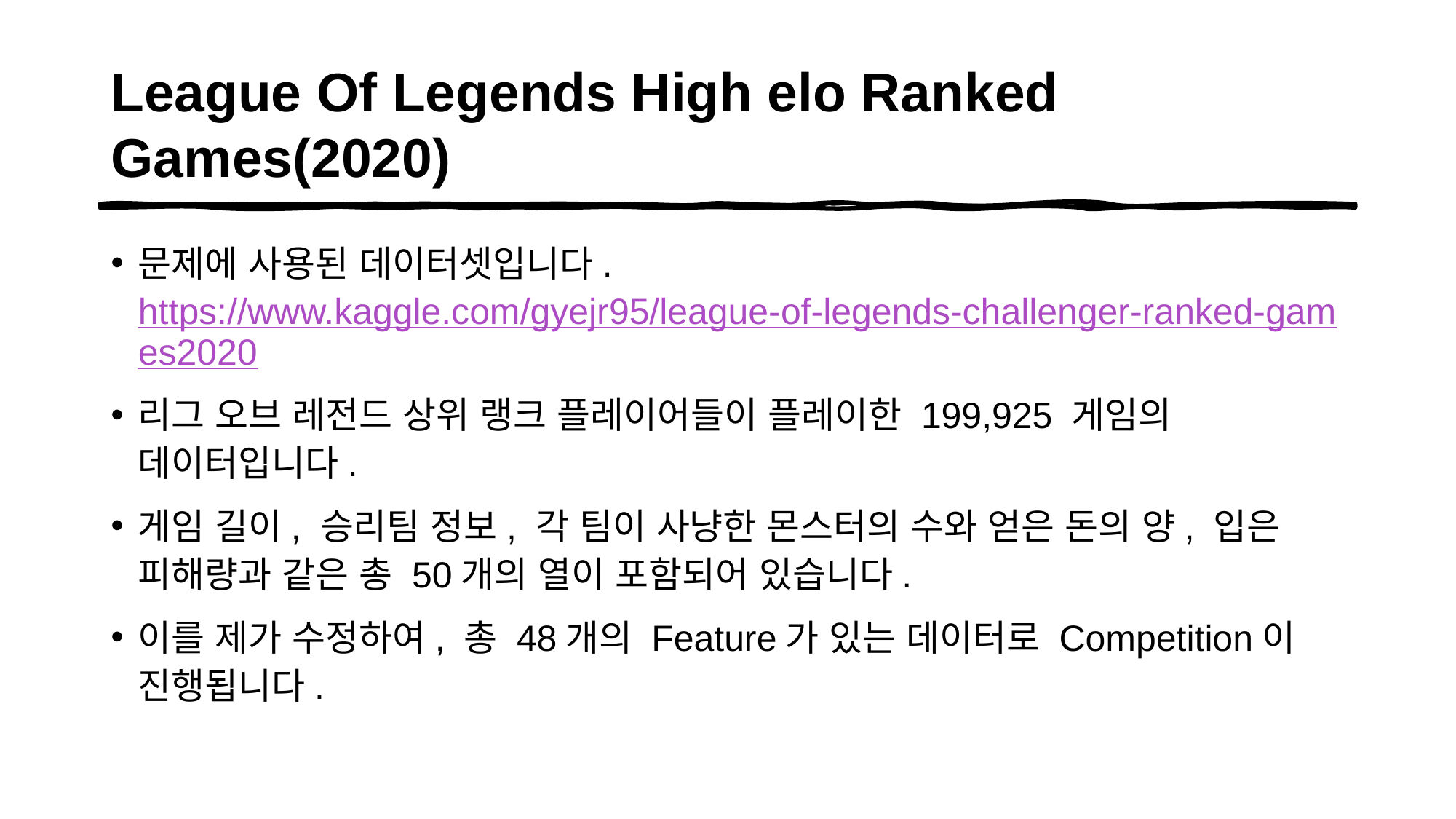

# League Of Legends High elo Ranked Games(2020)
문제에 사용된 데이터셋입니다.
https://www.kaggle.com/gyejr95/league-of-legends-challenger-ranked-games2020
리그 오브 레전드 상위 랭크 플레이어들이 플레이한 199,925 게임의 데이터입니다.
게임 길이, 승리팀 정보, 각 팀이 사냥한 몬스터의 수와 얻은 돈의 양, 입은 피해량과 같은 총 50개의 열이 포함되어 있습니다.
이를 제가 수정하여, 총 48개의 Feature가 있는 데이터로 Competition이 진행됩니다.